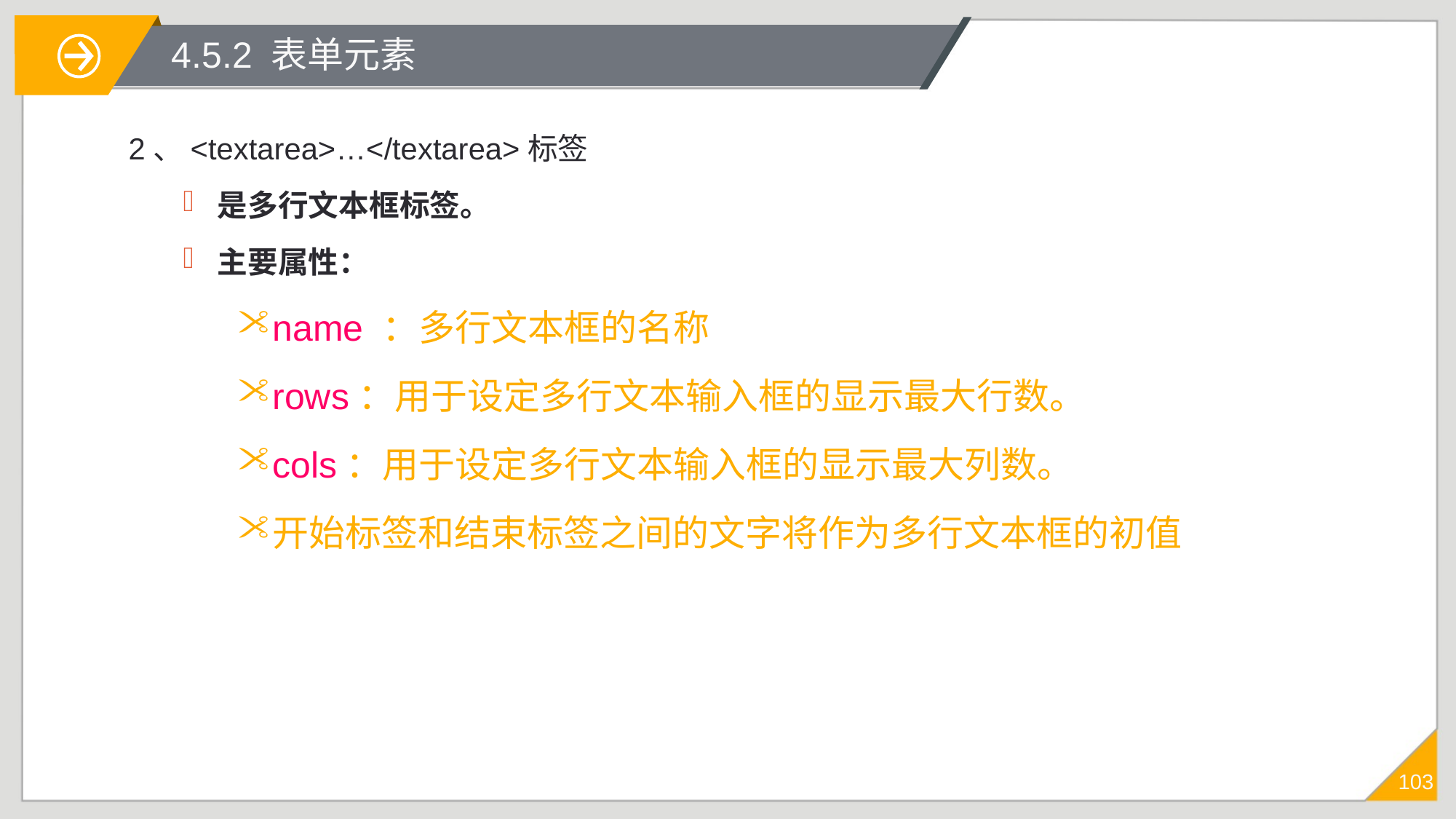

# 4.5.2 表单元素
2、<textarea>…</textarea>标签
是多行文本框标签。
主要属性：
name ：多行文本框的名称
rows：用于设定多行文本输入框的显示最大行数。
cols：用于设定多行文本输入框的显示最大列数。
开始标签和结束标签之间的文字将作为多行文本框的初值